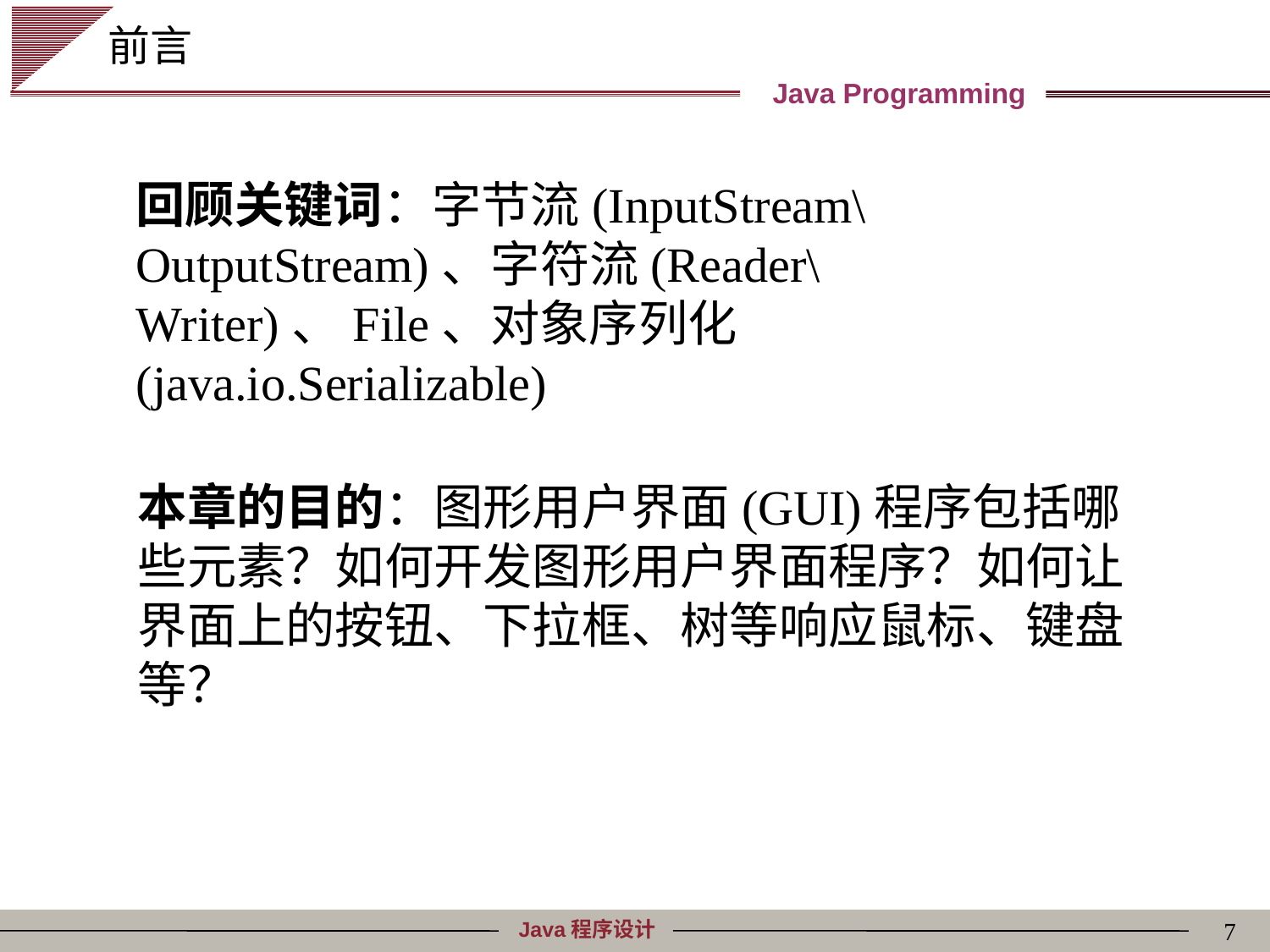

# 前言
回顾关键词：字节流(InputStream\OutputStream)、字符流(Reader\Writer)、File、对象序列化(java.io.Serializable)
本章的目的：图形用户界面(GUI)程序包括哪些元素？如何开发图形用户界面程序？如何让界面上的按钮、下拉框、树等响应鼠标、键盘等？